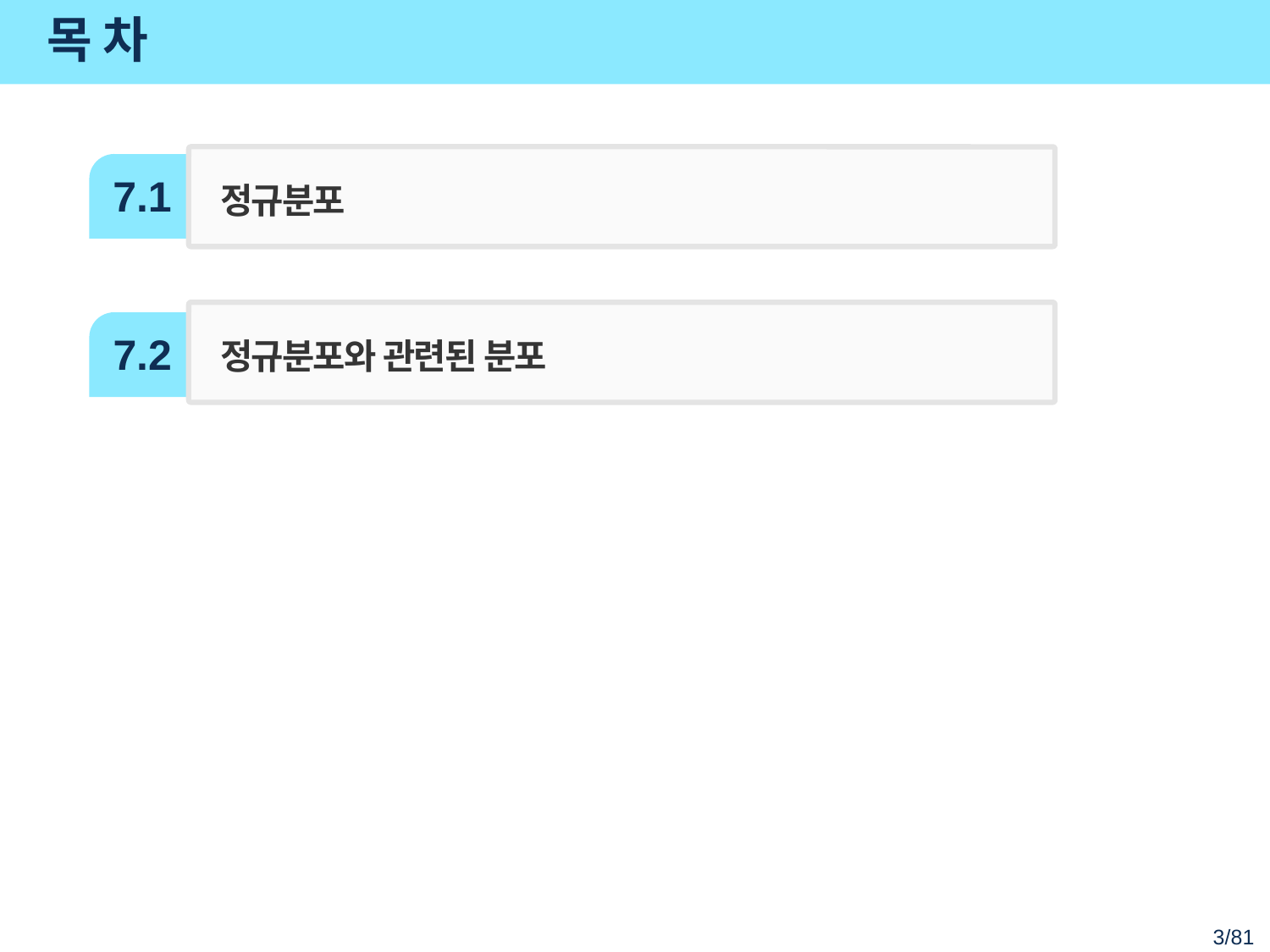

# 목 차

7.1
정규분포

정규분포와 관련된 분포
7.2